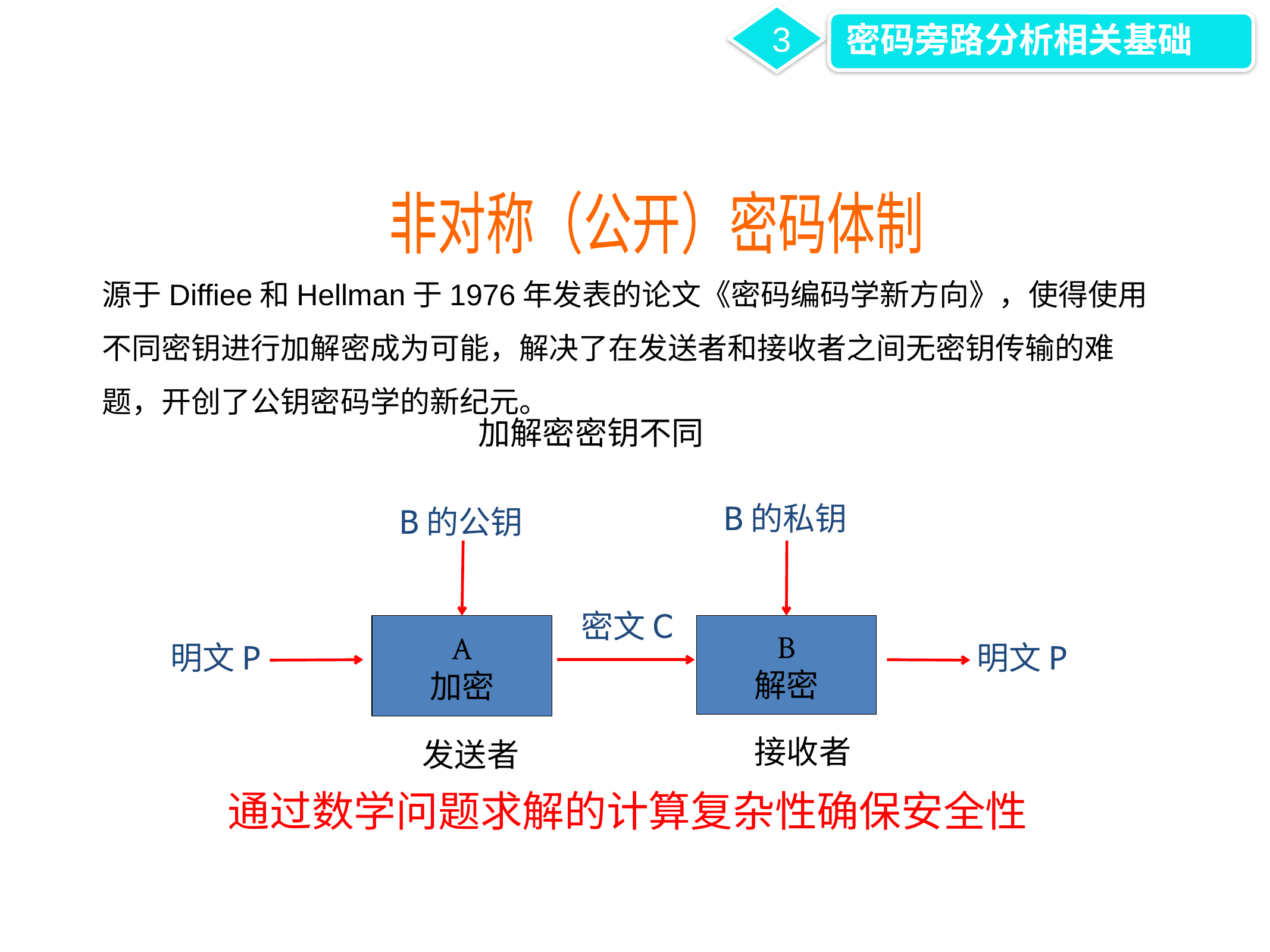

3

密码旁路分析相关基础
非对称（公开）密码体制
源于Diffiee和Hellman于1976年发表的论文《密码编码学新方向》，使得使用不同密钥进行加解密成为可能，解决了在发送者和接收者之间无密钥传输的难题，开创了公钥密码学的新纪元。
加解密密钥不同
B的私钥
B的公钥
密文C
A
加密
B
解密
明文P
明文P
接收者
发送者
通过数学问题求解的计算复杂性确保安全性